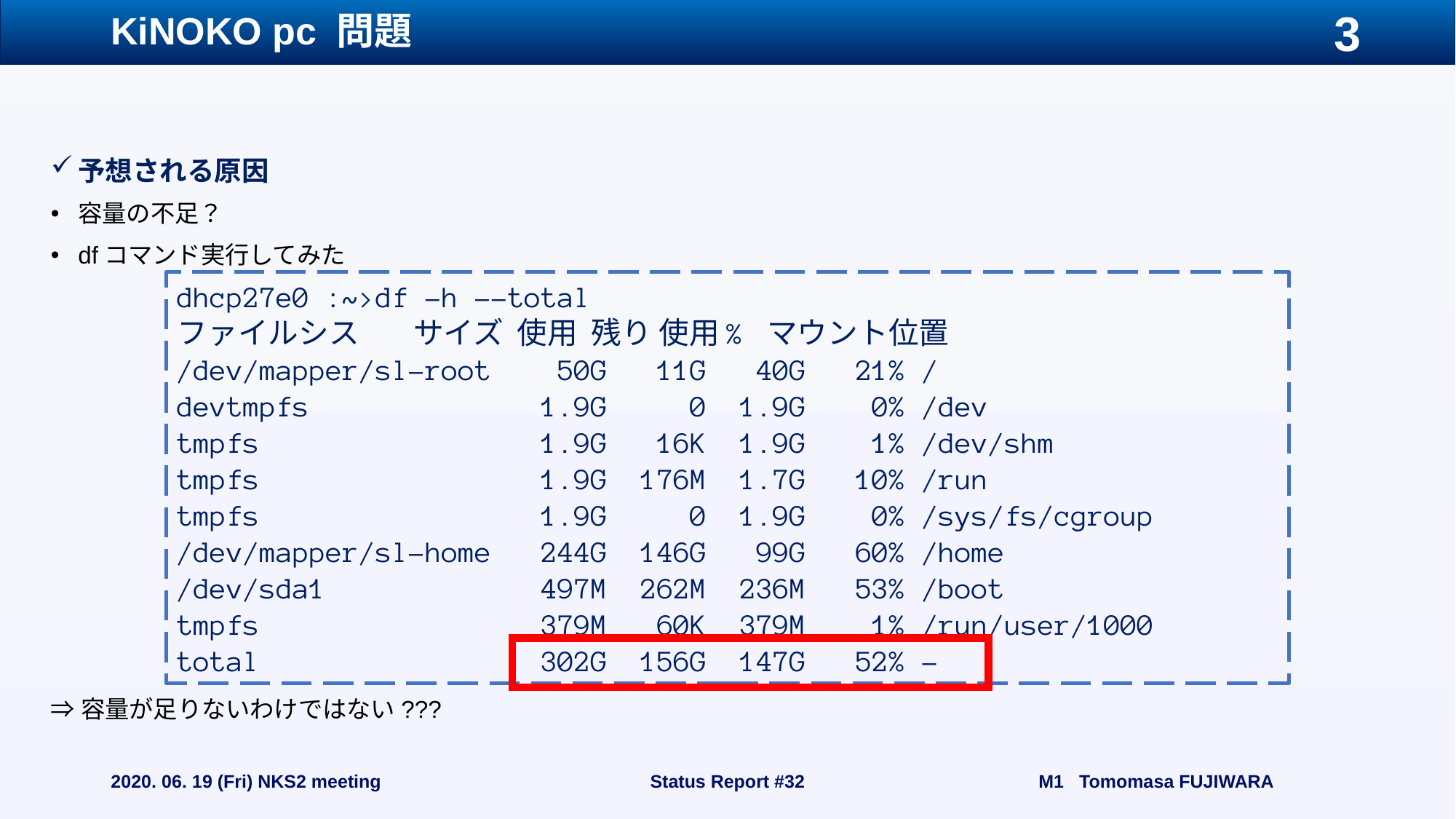

# KiNOKO pc 問題
予想される原因
容量の不足？
dfコマンド実行してみた

⇒容量が足りないわけではない???

dhcp27e0 :~>df -h --total
ファイルシス        サイズ  使用  残り 使用% マウント位置
/dev/mapper/sl-root    50G   11G   40G   21% /
devtmpfs              1.9G     0  1.9G    0% /dev
tmpfs                 1.9G   16K  1.9G    1% /dev/shm
tmpfs                 1.9G  176M  1.7G   10% /run
tmpfs                 1.9G     0  1.9G    0% /sys/fs/cgroup
/dev/mapper/sl-home   244G  146G   99G   60% /home
/dev/sda1             497M  262M  236M   53% /boot
tmpfs                 379M   60K  379M    1% /run/user/1000
total                 302G  156G  147G   52% -

2020. 06. 19 (Fri) NKS2 meeting
Status Report #32